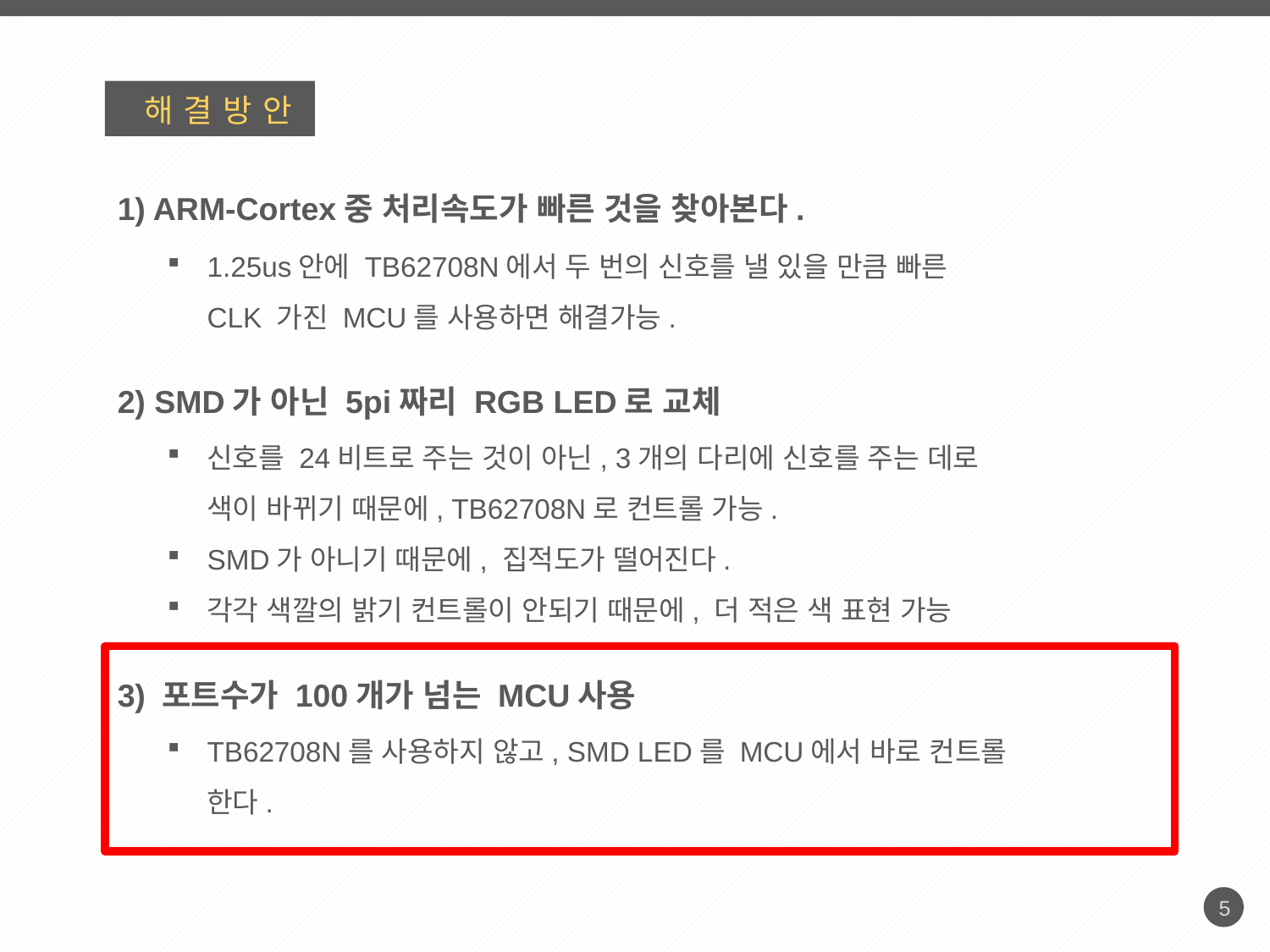

해결방안
1) ARM-Cortex중 처리속도가 빠른 것을 찾아본다.
1.25us안에 TB62708N에서 두 번의 신호를 낼 있을 만큼 빠른 CLK 가진 MCU를 사용하면 해결가능.
2) SMD가 아닌 5pi짜리 RGB LED로 교체
신호를 24비트로 주는 것이 아닌, 3개의 다리에 신호를 주는 데로 색이 바뀌기 때문에, TB62708N로 컨트롤 가능.
SMD가 아니기 때문에, 집적도가 떨어진다.
각각 색깔의 밝기 컨트롤이 안되기 때문에, 더 적은 색 표현 가능

3) 포트수가 100개가 넘는 MCU사용
TB62708N를 사용하지 않고, SMD LED를 MCU에서 바로 컨트롤 한다.
5